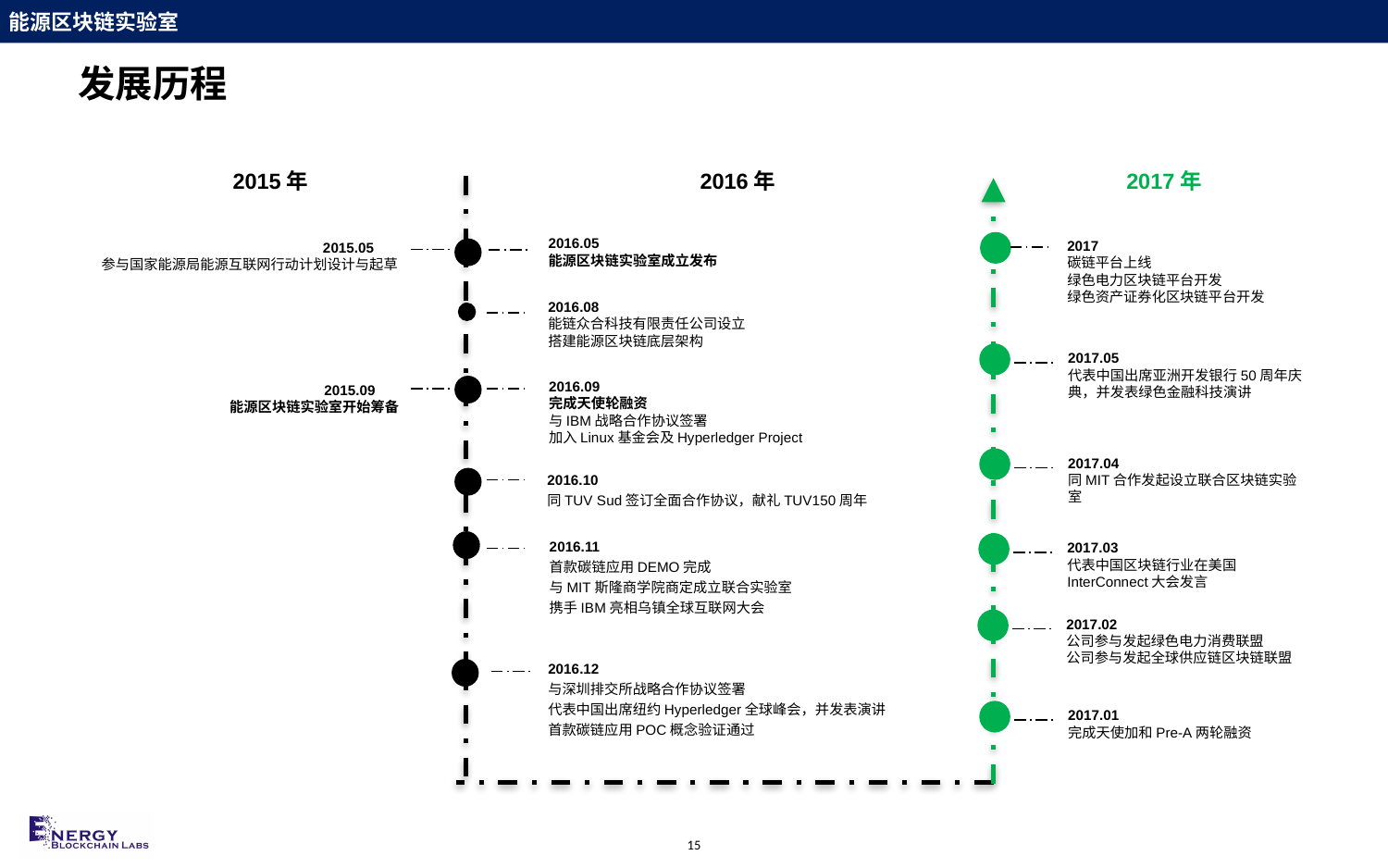

# 发展历程
2015年
2016年
2017年
2016.05
能源区块链实验室成立发布
2017
碳链平台上线
绿色电力区块链平台开发
绿色资产证券化区块链平台开发
2015.05
参与国家能源局能源互联网行动计划设计与起草

2016.08
能链众合科技有限责任公司设立
搭建能源区块链底层架构

2017.05
代表中国出席亚洲开发银行50周年庆典，并发表绿色金融科技演讲

2016.09
完成天使轮融资
与IBM战略合作协议签署
加入Linux基金会及Hyperledger Project
2015.09
能源区块链实验室开始筹备

2017.04
同MIT合作发起设立联合区块链实验室

2016.10
同TUV Sud签订全面合作协议，献礼TUV150周年

2016.11
首款碳链应用DEMO完成
与MIT斯隆商学院商定成立联合实验室
携手IBM亮相乌镇全球互联网大会

2017.03
代表中国区块链行业在美国InterConnect大会发言

2017.02
公司参与发起绿色电力消费联盟
公司参与发起全球供应链区块链联盟

2016.12
与深圳排交所战略合作协议签署
代表中国出席纽约Hyperledger全球峰会，并发表演讲
首款碳链应用POC概念验证通过

2017.01
完成天使加和Pre-A两轮融资